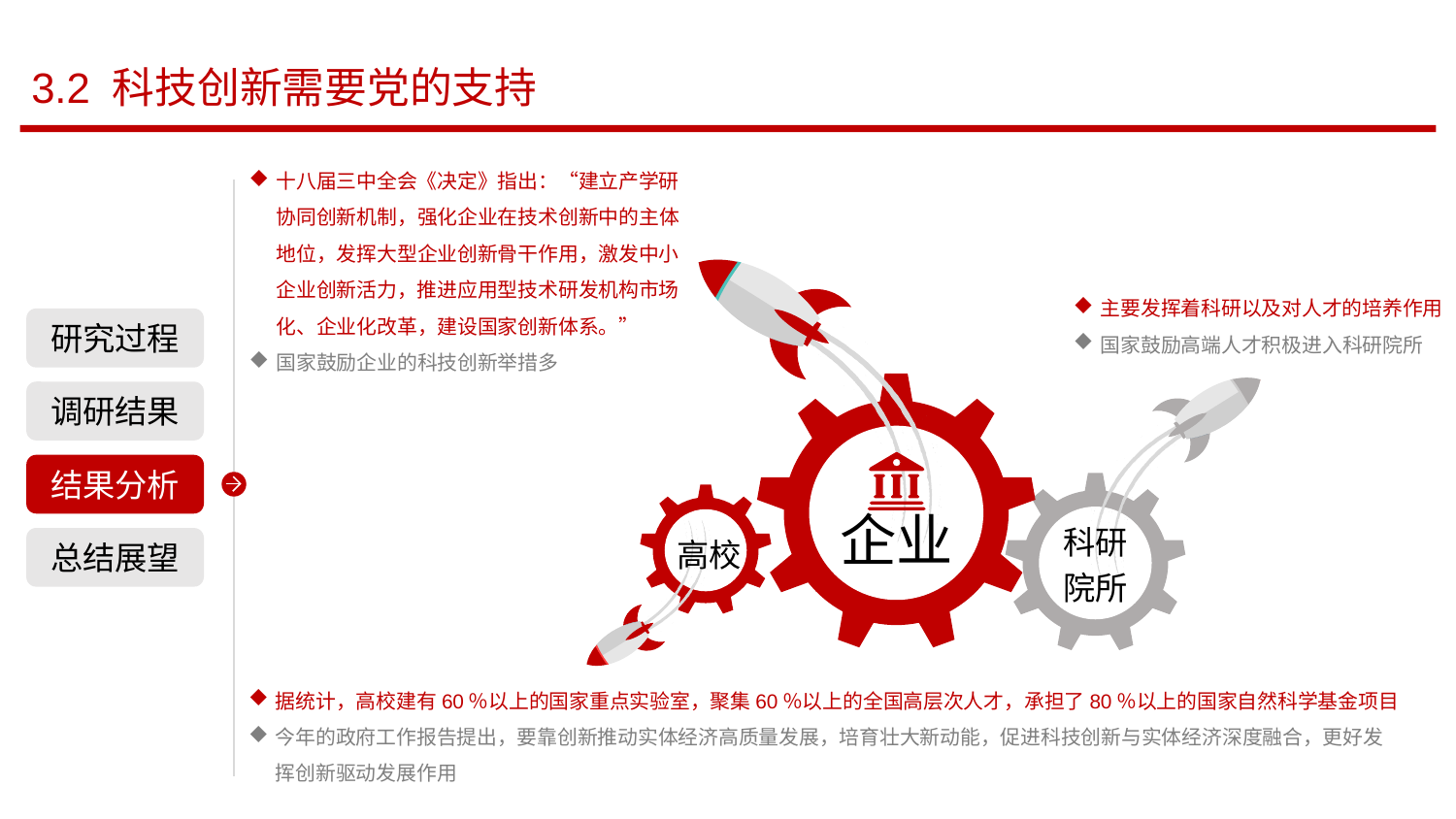

3.2 科技创新需要党的支持

十八届三中全会《决定》指出：“建立产学研协同创新机制，强化企业在技术创新中的主体地位，发挥大型企业创新骨干作用，激发中小企业创新活力，推进应用型技术研发机构市场化、企业化改革，建设国家创新体系。”
国家鼓励企业的科技创新举措多

企业
主要发挥着科研以及对人才的培养作用
国家鼓励高端人才积极进入科研院所
研究过程

科研
院所
调研结果

结果分析

高校

总结展望
据统计，高校建有60％以上的国家重点实验室，聚集60％以上的全国高层次人才，承担了80％以上的国家自然科学基金项目
今年的政府工作报告提出，要靠创新推动实体经济高质量发展，培育壮大新动能，促进科技创新与实体经济深度融合，更好发挥创新驱动发展作用